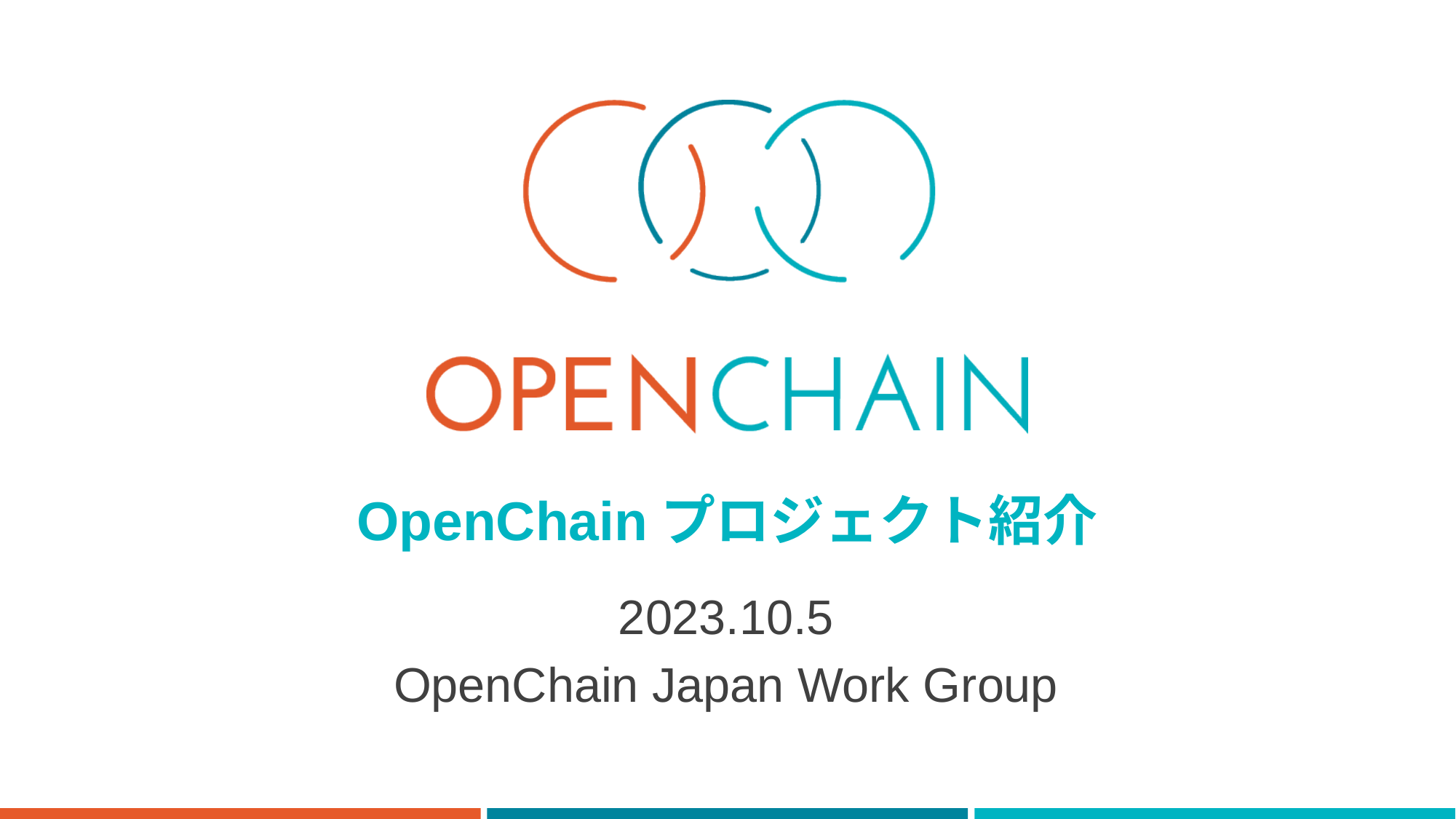

# OpenChainプロジェクト紹介
2023.10.5
OpenChain Japan Work Group